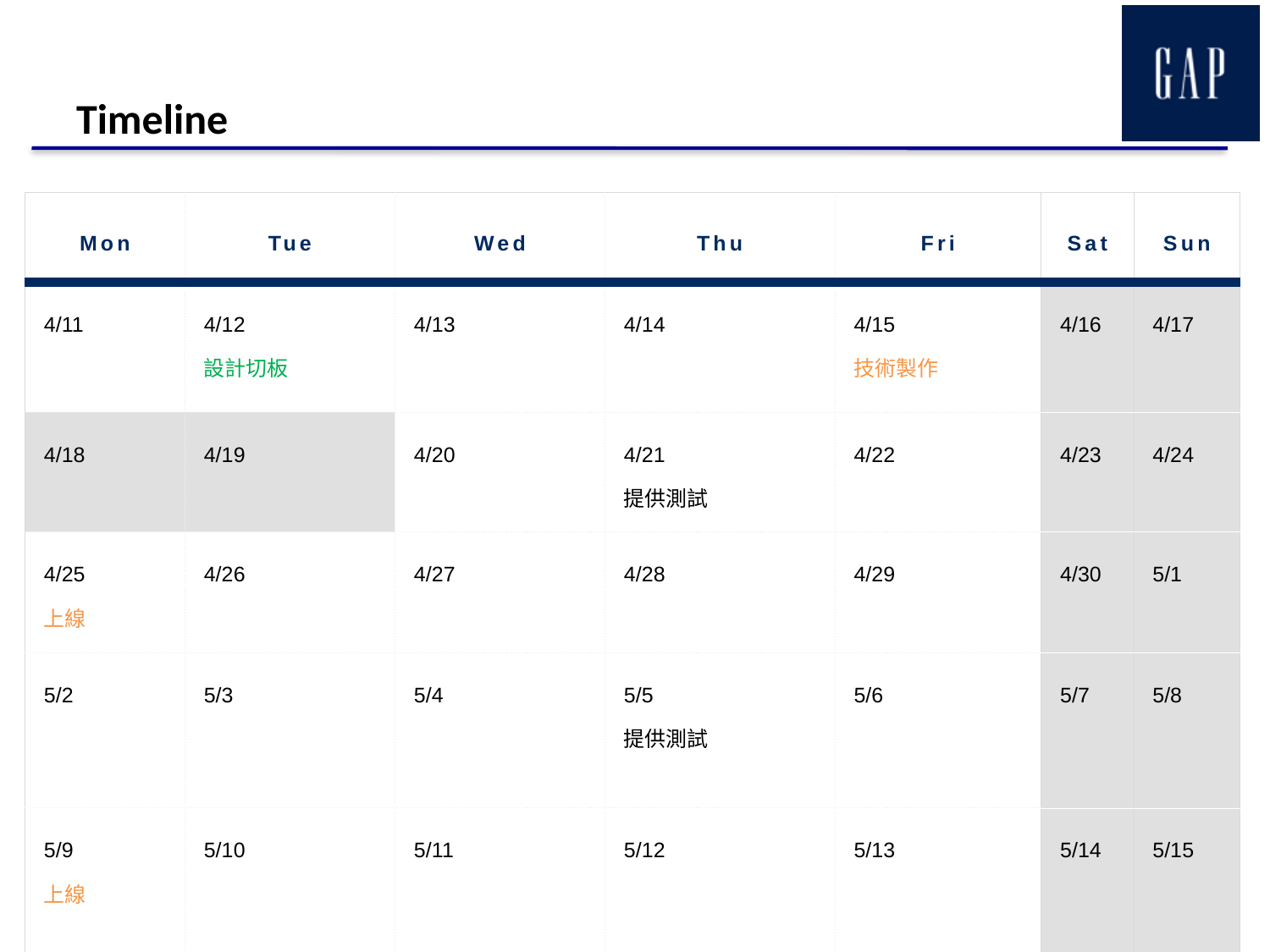

# Timeline
| Mon | Tue | Wed | Thu | Fri | Sat | Sun |
| --- | --- | --- | --- | --- | --- | --- |
| 4/11 | 4/12 設計切板 | 4/13 | 4/14 | 4/15 技術製作 | 4/16 | 4/17 |
| 4/18 | 4/19 | 4/20 | 4/21 提供測試 | 4/22 | 4/23 | 4/24 |
| 4/25 上線 | 4/26 | 4/27 | 4/28 | 4/29 | 4/30 | 5/1 |
| 5/2 | 5/3 | 5/4 | 5/5 提供測試 | 5/6 | 5/7 | 5/8 |
| 5/9 上線 | 5/10 | 5/11 | 5/12 | 5/13 | 5/14 | 5/15 |